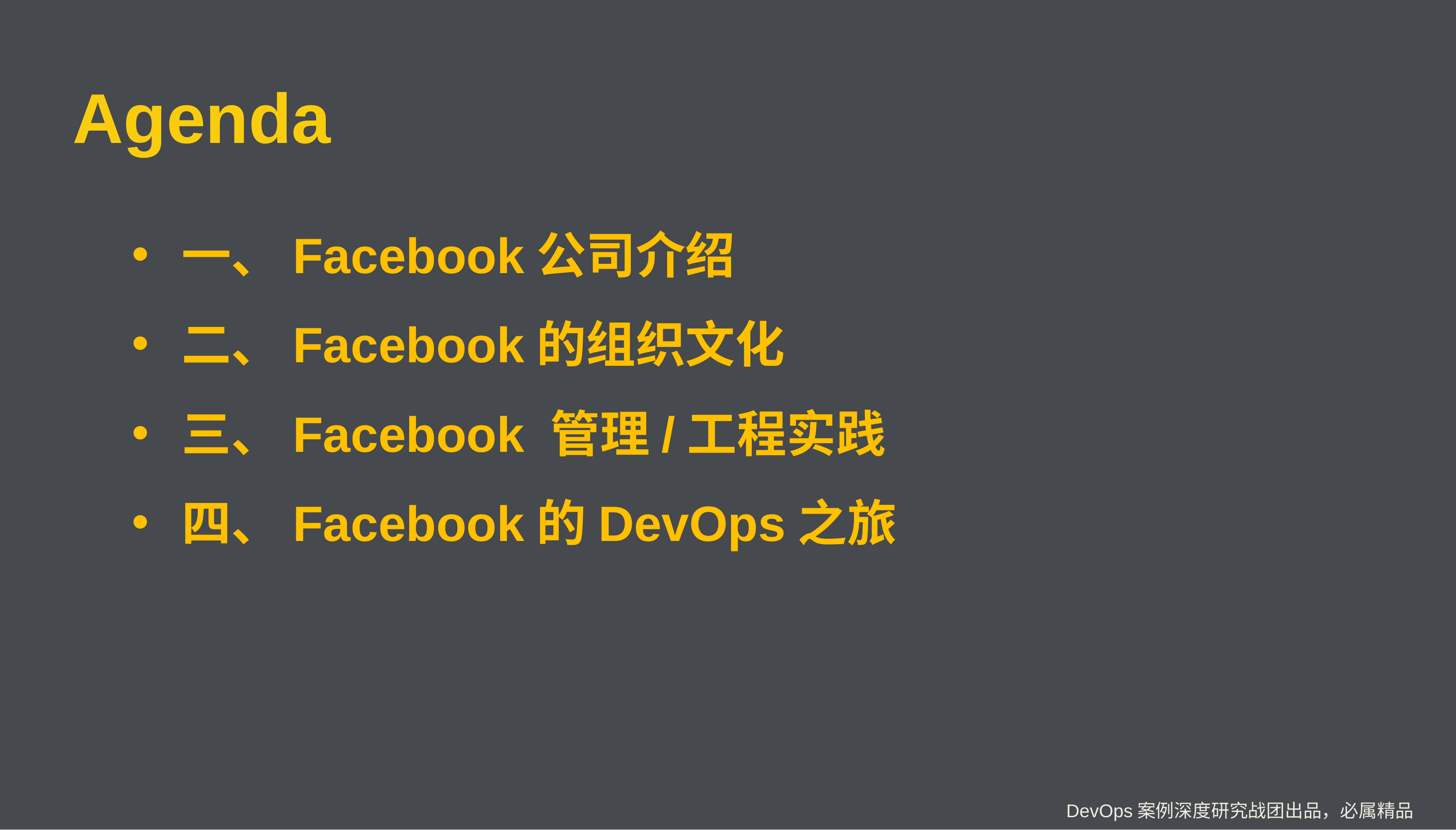

# Agenda
一、Facebook公司介绍
二、Facebook的组织文化
三、Facebook 管理/工程实践
四、Facebook的DevOps之旅